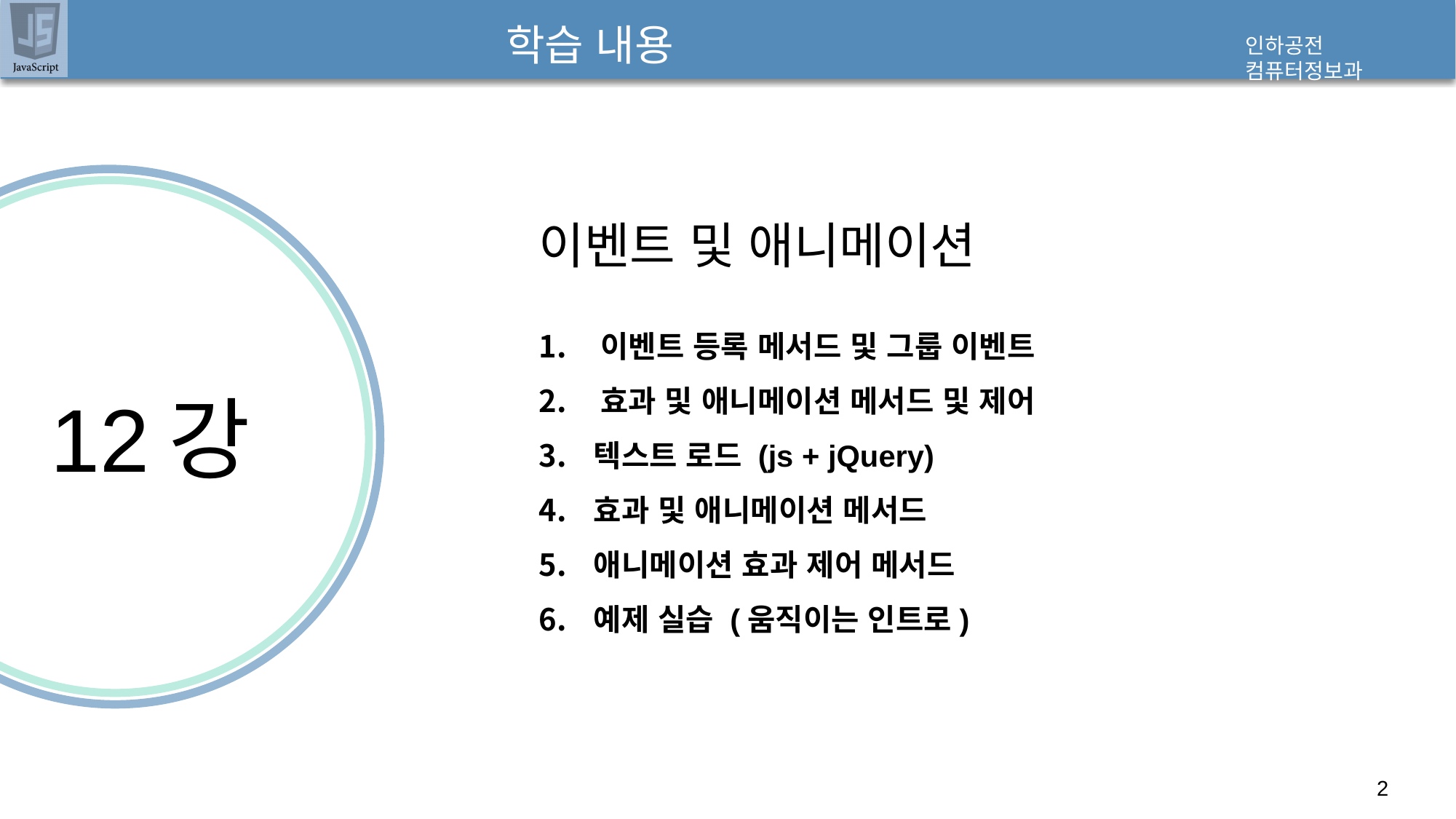

# 학습 내용

이벤트 및 애니메이션
이벤트 등록 메서드 및 그룹 이벤트
효과 및 애니메이션 메서드 및 제어
텍스트 로드 (js + jQuery)
효과 및 애니메이션 메서드
애니메이션 효과 제어 메서드
예제 실습 (움직이는 인트로)
12강